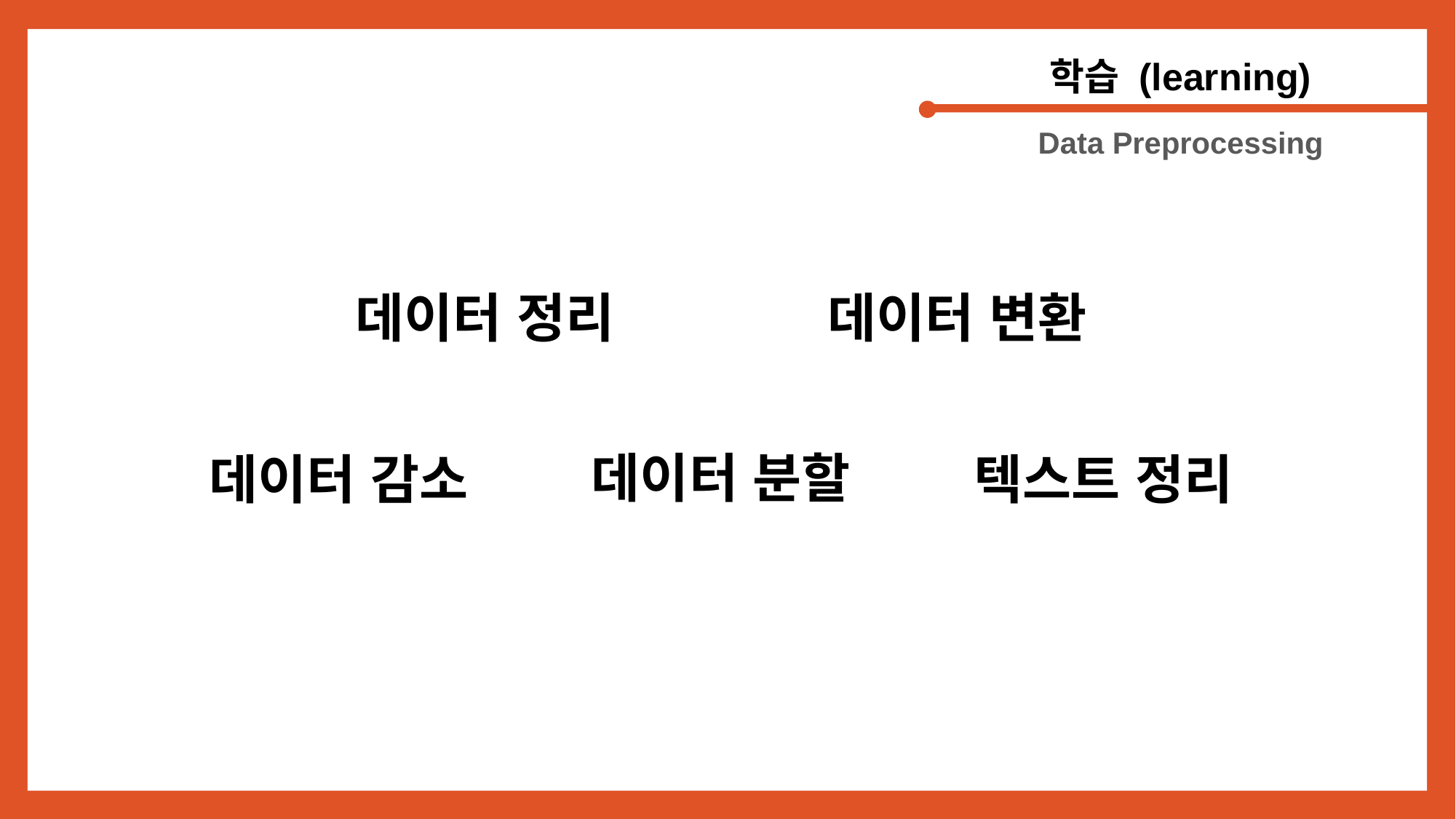

학습 (learning)

Data Preprocessing
데이터 정리
데이터 변환
데이터 분할
데이터 감소
텍스트 정리